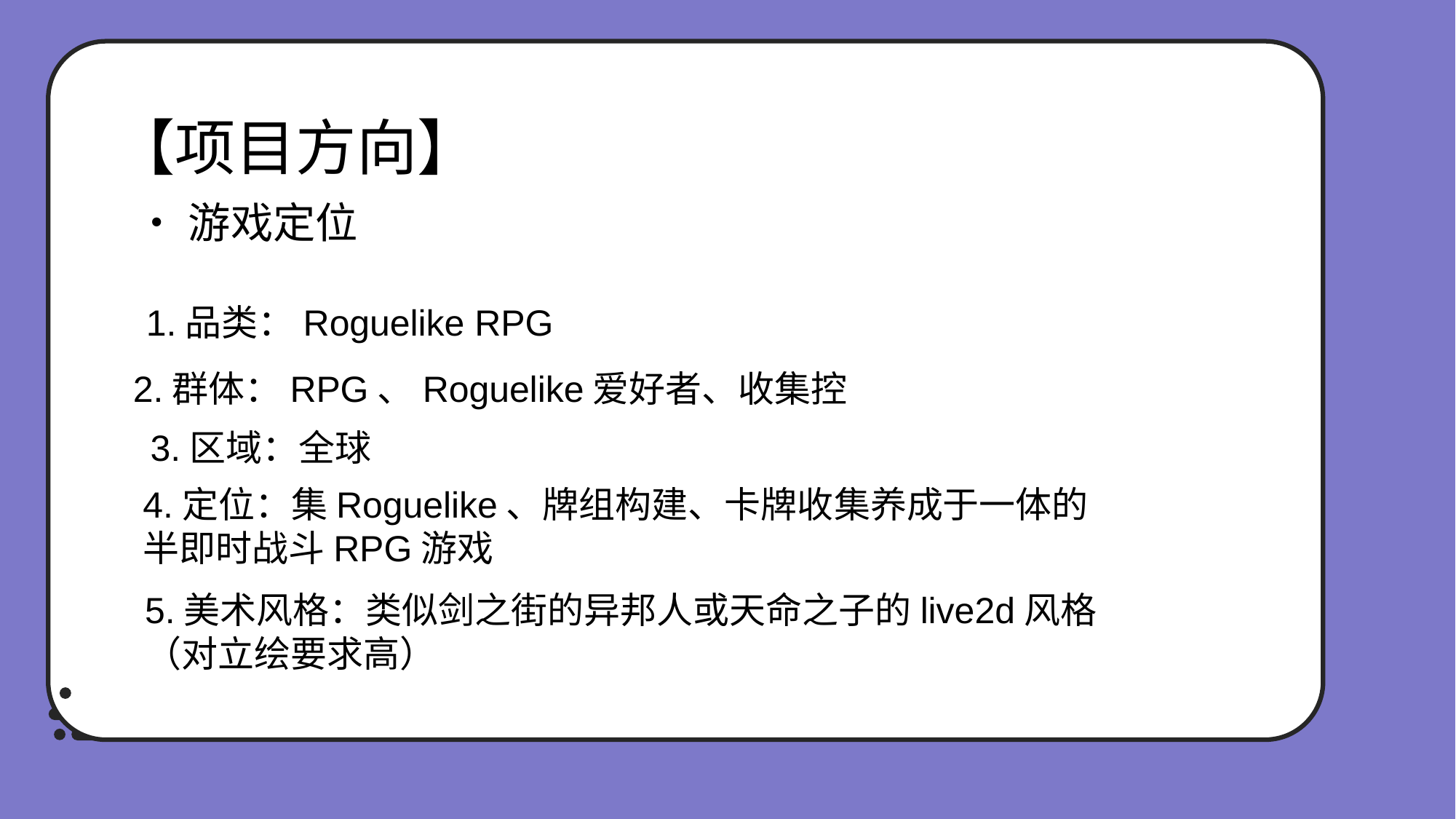

【项目方向】
•游戏定位
1.品类：Roguelike RPG
2.群体：RPG、Roguelike爱好者、收集控
3.区域：全球
4.定位：集Roguelike、牌组构建、卡牌收集养成于一体的
半即时战斗RPG游戏
5.美术风格：类似剑之街的异邦人或天命之子的live2d风格
（对立绘要求高）